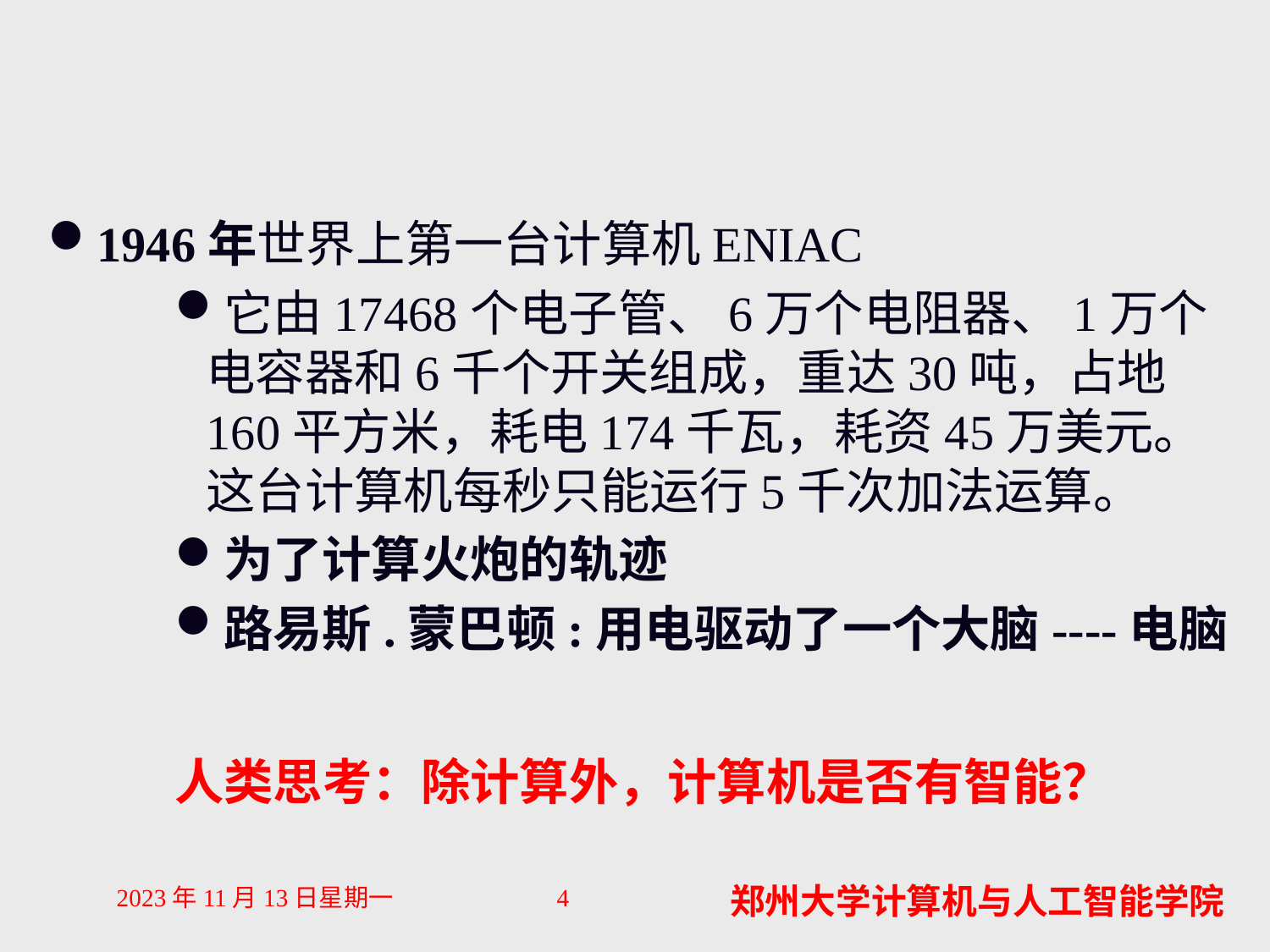

#
1946年世界上第一台计算机ENIAC
它由17468个电子管、6万个电阻器、1万个电容器和6千个开关组成，重达30吨，占地160平方米，耗电174千瓦，耗资45万美元。这台计算机每秒只能运行5千次加法运算。
为了计算火炮的轨迹
路易斯.蒙巴顿:用电驱动了一个大脑----电脑

人类思考：除计算外，计算机是否有智能？